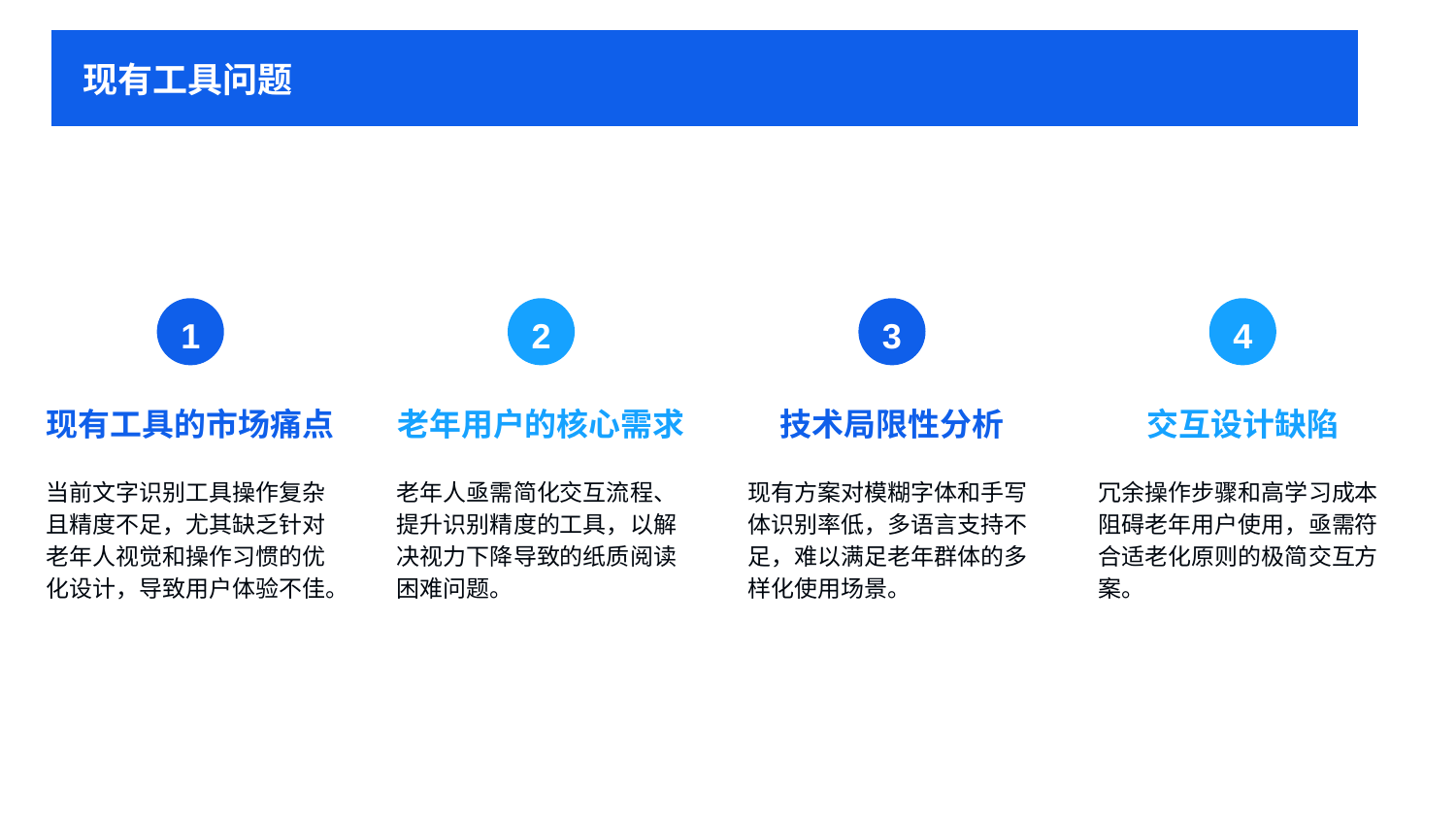

现有工具问题
1
2
3
4

现有工具的市场痛点
老年用户的核心需求
技术局限性分析
交互设计缺陷
当前文字识别工具操作复杂且精度不足，尤其缺乏针对老年人视觉和操作习惯的优化设计，导致用户体验不佳。
老年人亟需简化交互流程、提升识别精度的工具，以解决视力下降导致的纸质阅读困难问题。
现有方案对模糊字体和手写体识别率低，多语言支持不足，难以满足老年群体的多样化使用场景。
冗余操作步骤和高学习成本阻碍老年用户使用，亟需符合适老化原则的极简交互方案。